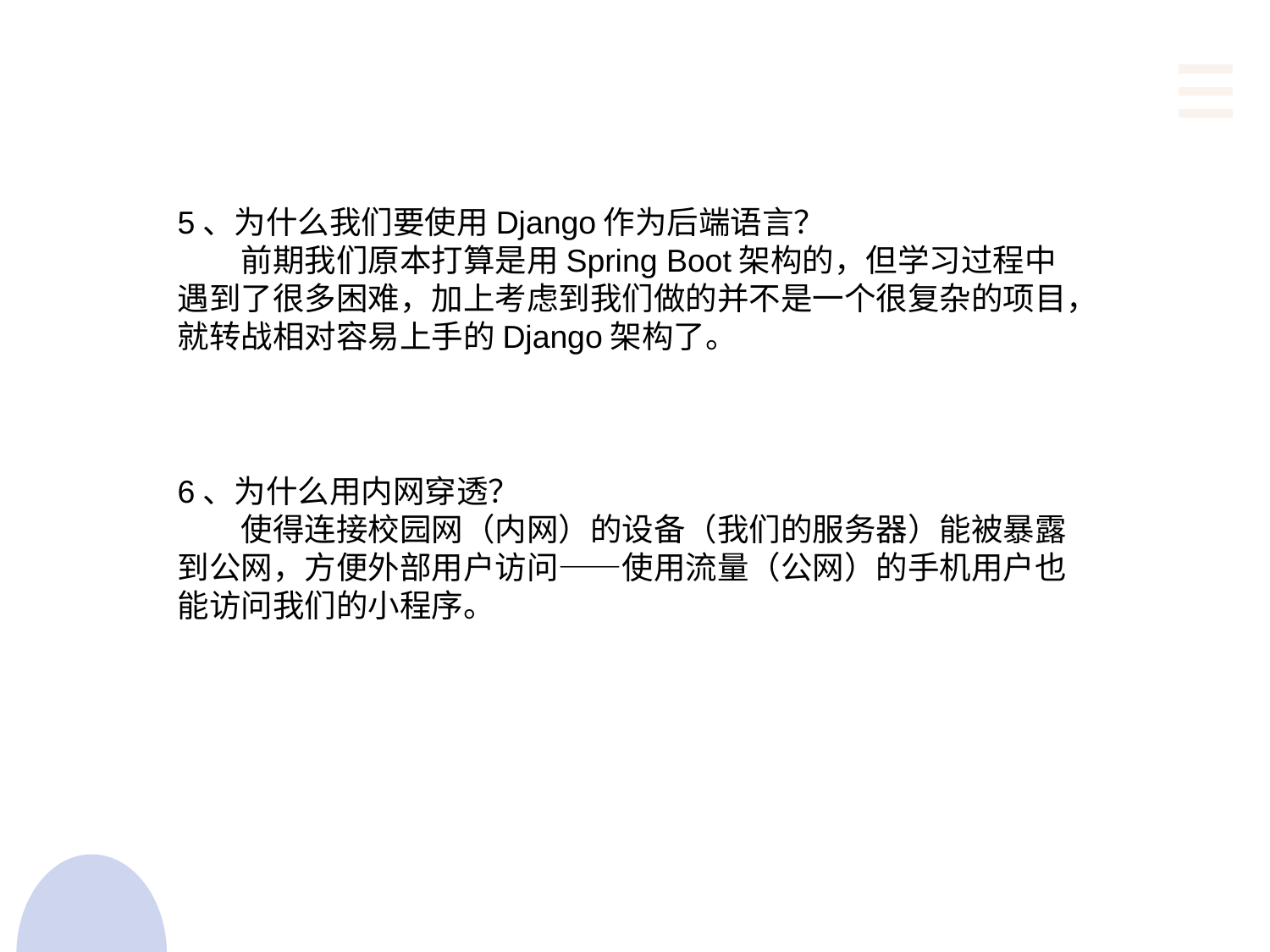

5、为什么我们要使用Django作为后端语言？
前期我们原本打算是用Spring Boot架构的，但学习过程中遇到了很多困难，加上考虑到我们做的并不是一个很复杂的项目，就转战相对容易上手的Django架构了。
6、为什么用内网穿透？
使得连接校园网（内网）的设备（我们的服务器）能被暴露到公网，方便外部用户访问——使用流量（公网）的手机用户也能访问我们的小程序。